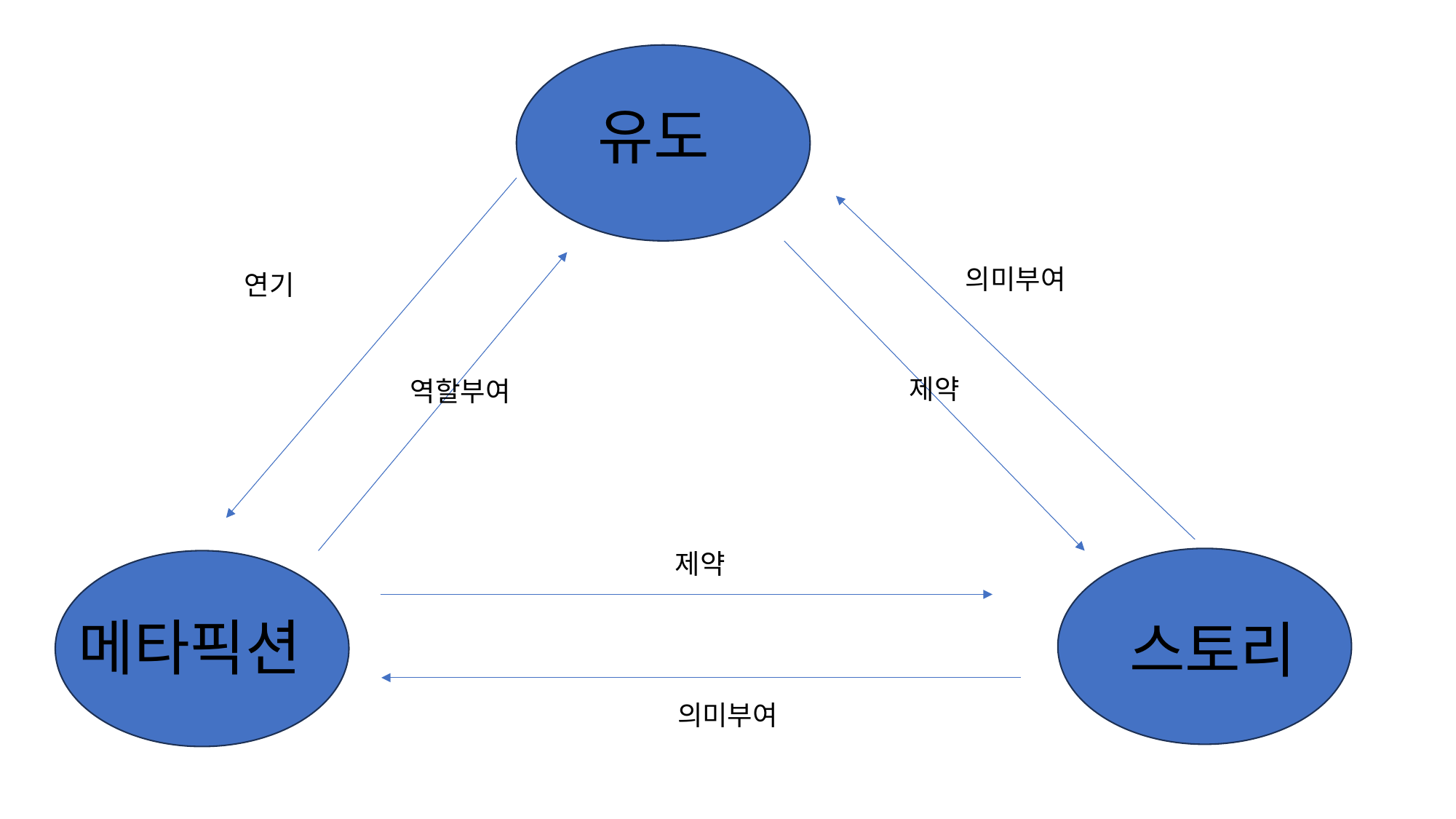

유도
의미부여
연기
제약
역할부여
제약

메타픽션
스토리
의미부여